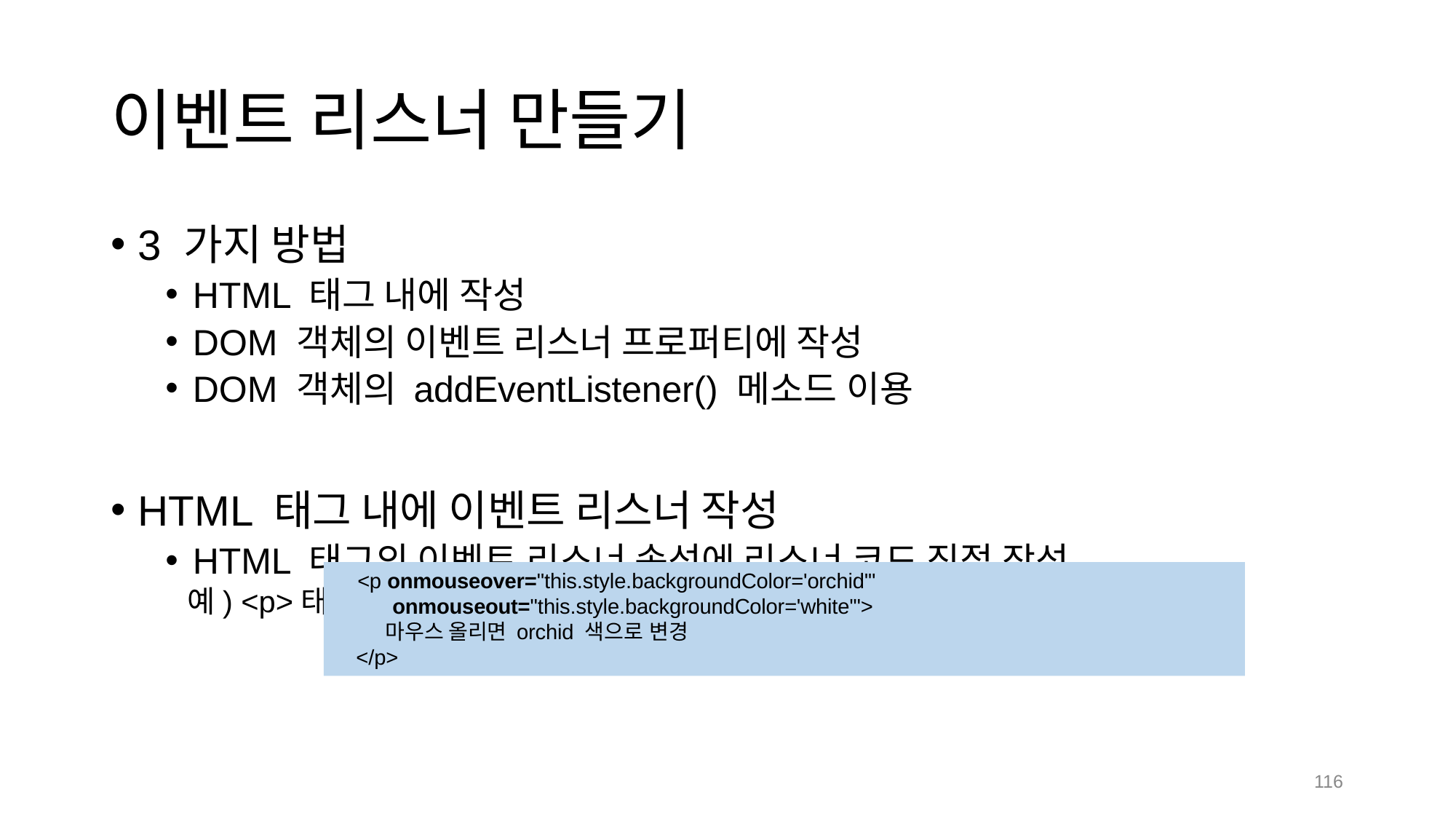

# 이벤트 리스너 만들기
3 가지 방법
HTML 태그 내에 작성
DOM 객체의 이벤트 리스너 프로퍼티에 작성
DOM 객체의 addEventListener() 메소드 이용

HTML 태그 내에 이벤트 리스너 작성
HTML 태그의 이벤트 리스너 속성에 리스너 코드 직접 작성

<p onmouseover="this.style.backgroundColor='orchid'"  onmouseout="this.style.backgroundColor='white'">
마우스 올리면 orchid 색으로 변경
</p>
그에 마우스 올리면 orchid, 내리면 흰색으로 배경변경
예) <p>태
116